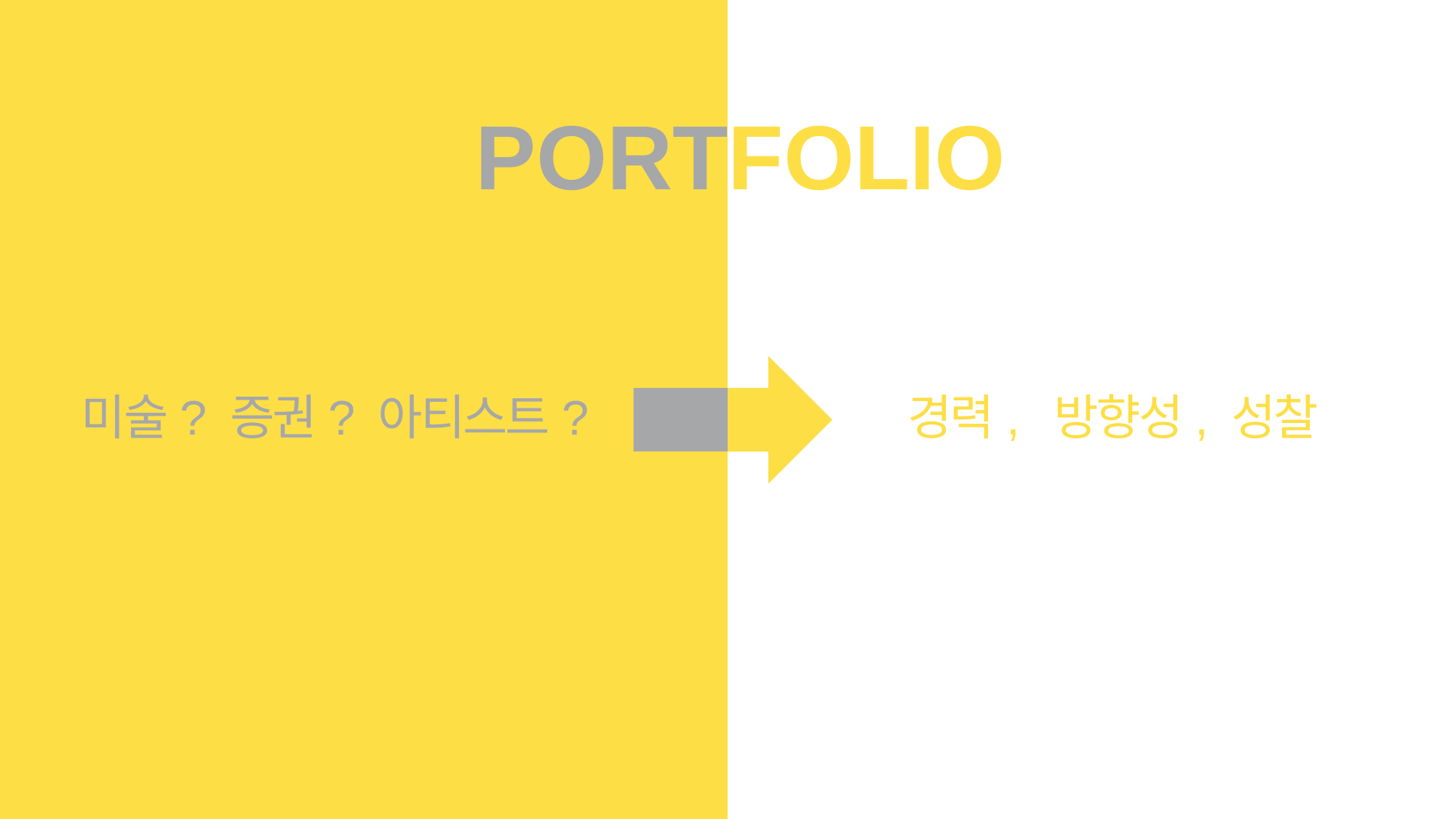

PORTFOLIO

경력,  방향성, 성찰
미술? 증권? 아티스트?